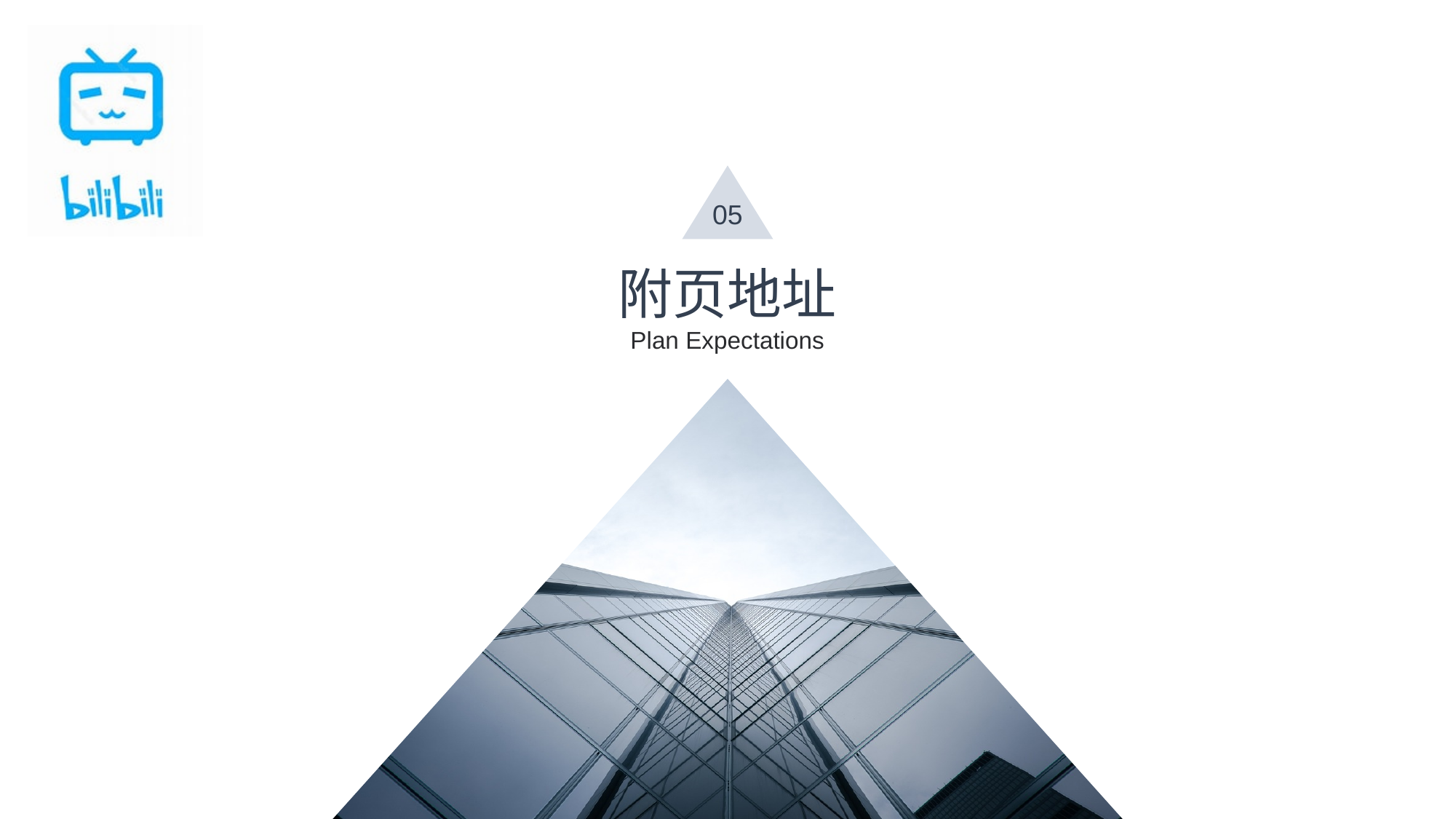

Logo
请输入公司名称
The company name

05
附页地址
Plan Expectations